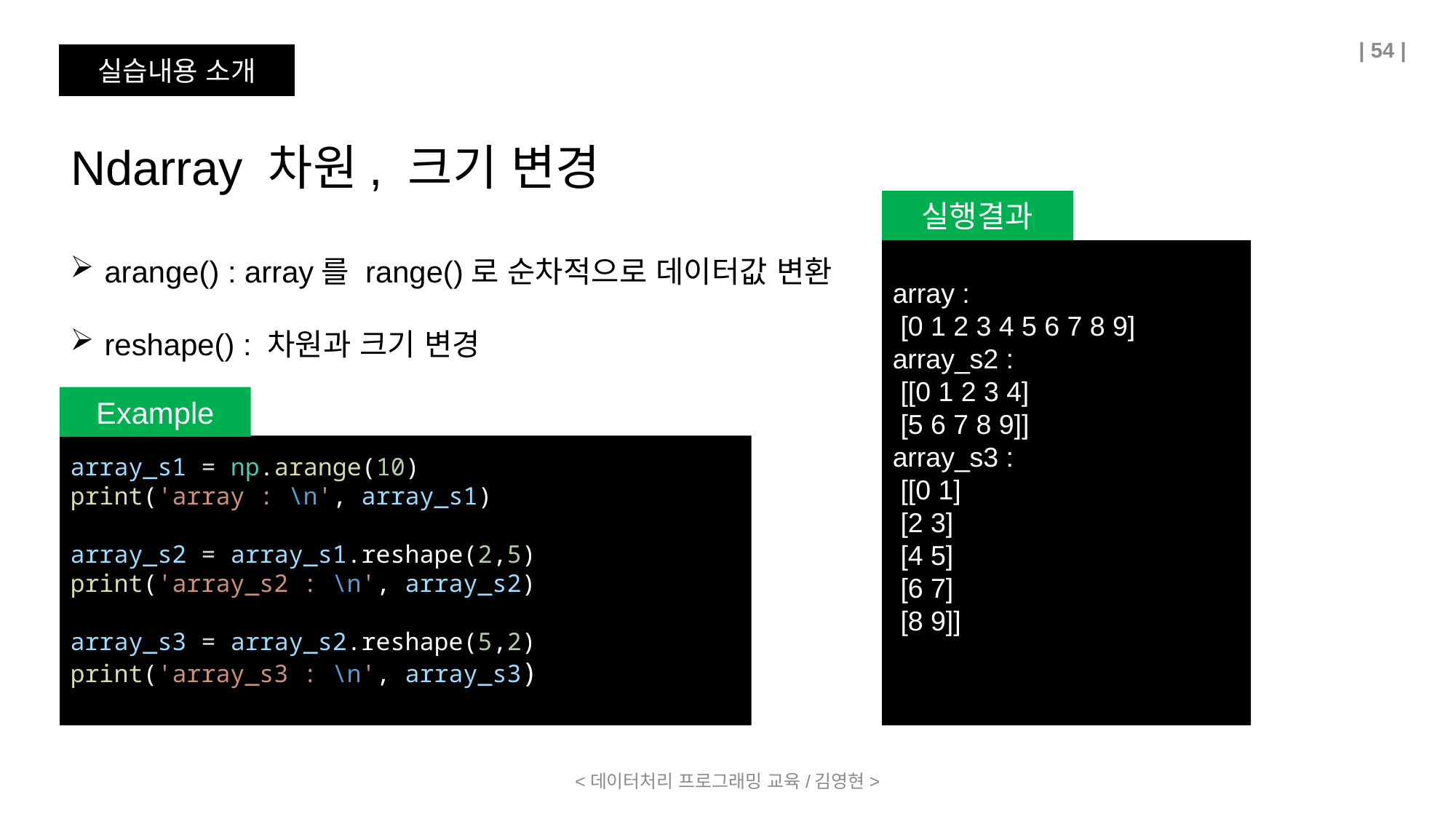

| 54 |
실습내용 소개
Ndarray 차원, 크기 변경
실행결과
arange() : array를 range()로 순차적으로 데이터값 변환
reshape() : 차원과 크기 변경

array :
 [0 1 2 3 4 5 6 7 8 9]
array_s2 :
 [[0 1 2 3 4]
 [5 6 7 8 9]]
array_s3 :
 [[0 1]
 [2 3]
 [4 5]
 [6 7]
 [8 9]]
Example

array_s1 = np.arange(10)
print('array : \n', array_s1)
array_s2 = array_s1.reshape(2,5)
print('array_s2 : \n', array_s2)
array_s3 = array_s2.reshape(5,2)
print('array_s3 : \n', array_s3)
<데이터처리 프로그래밍 교육/김영현>